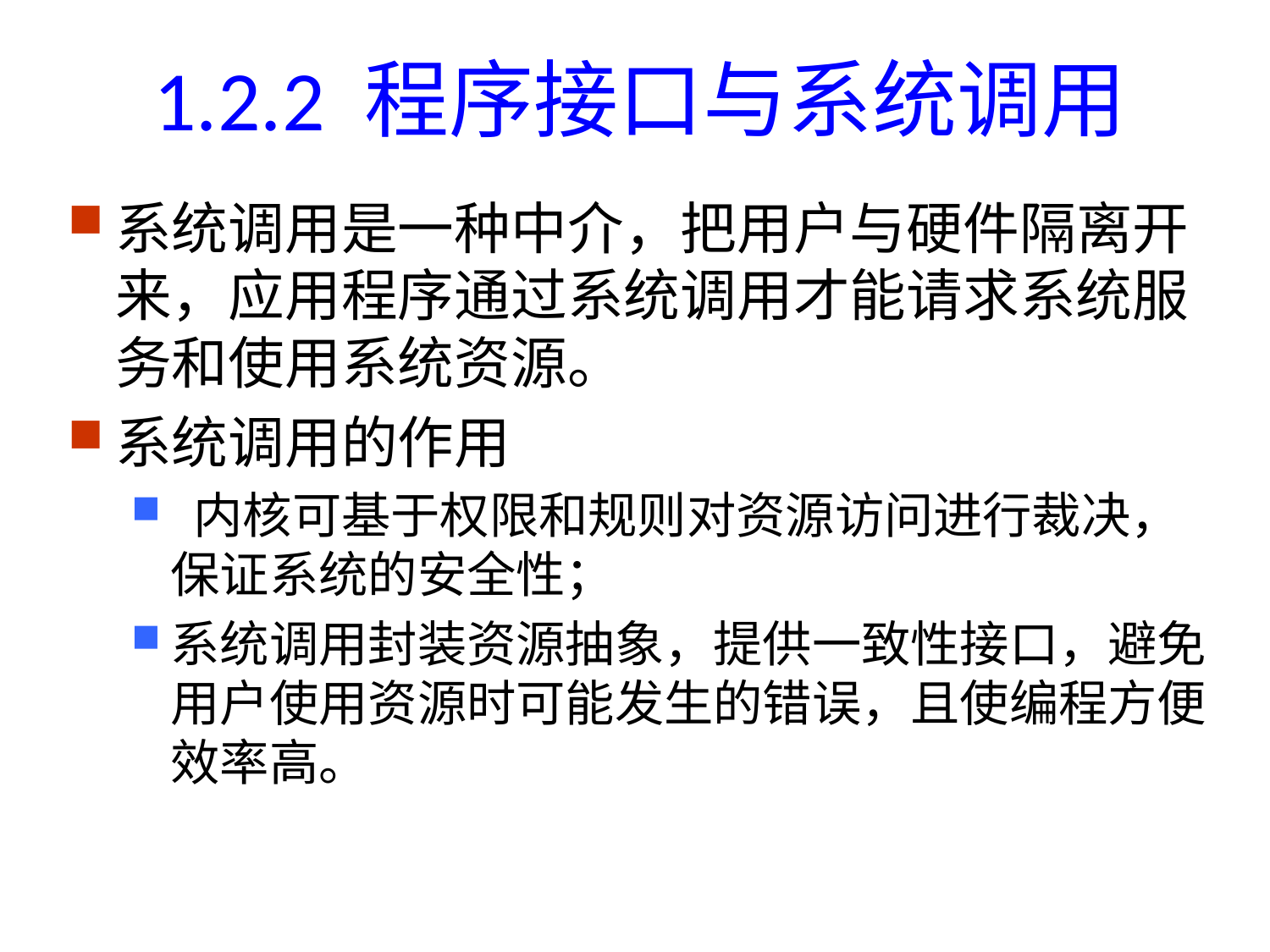

# 1.2.2 程序接口与系统调用
系统调用是一种中介，把用户与硬件隔离开来，应用程序通过系统调用才能请求系统服务和使用系统资源。
系统调用的作用
 内核可基于权限和规则对资源访问进行裁决，保证系统的安全性；
系统调用封装资源抽象，提供一致性接口，避免用户使用资源时可能发生的错误，且使编程方便效率高。